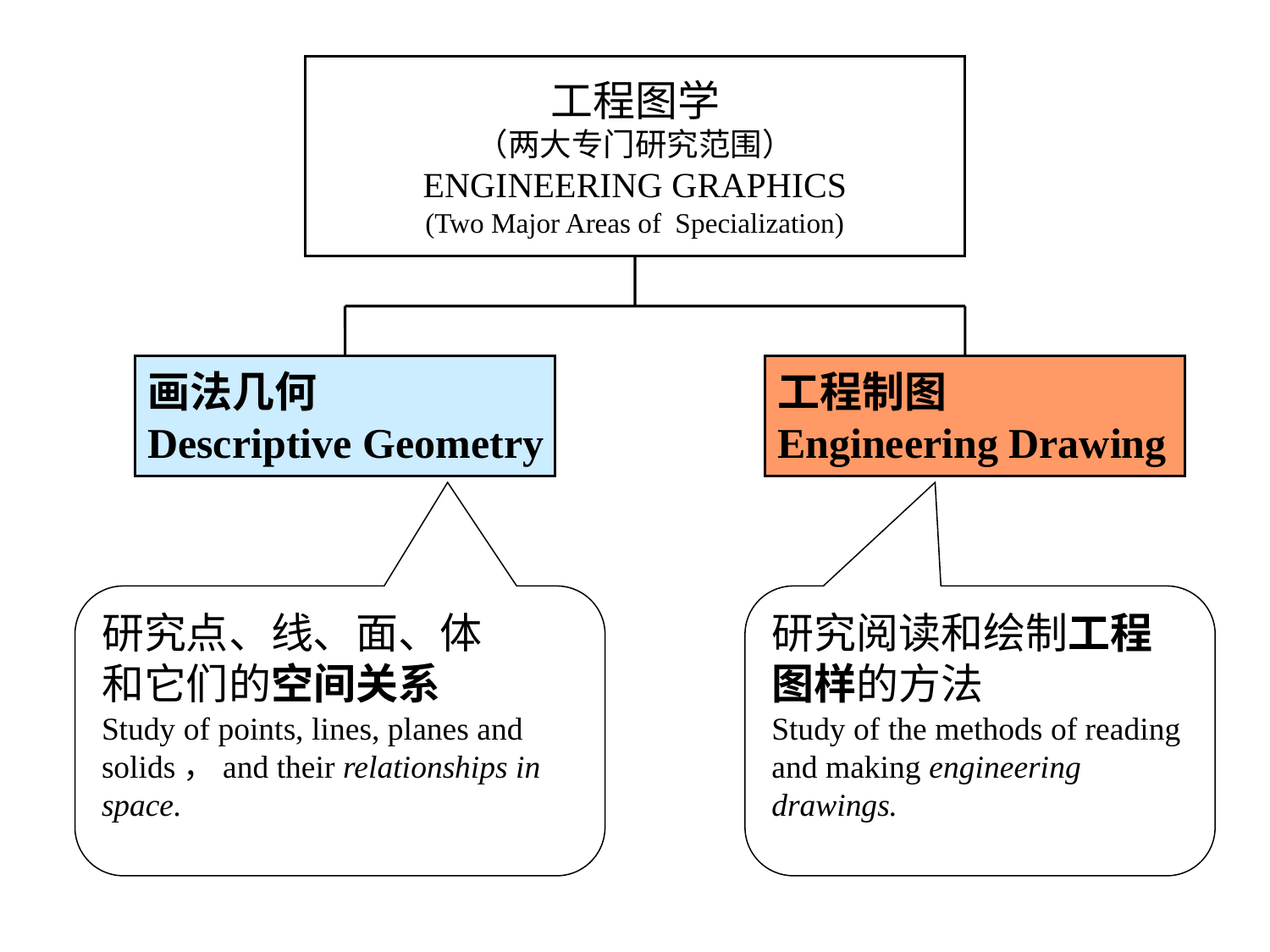

工程图学
（两大专门研究范围）
ENGINEERING GRAPHICS
(Two Major Areas of  Specialization)

画法几何
Descriptive Geometry
工程制图
Engineering Drawing
研究点、线、面、体
和它们的空间关系
Study of points, lines, planes and solids，and their relationships in space.
研究阅读和绘制工程图样的方法
Study of the methods of reading and making engineering drawings.